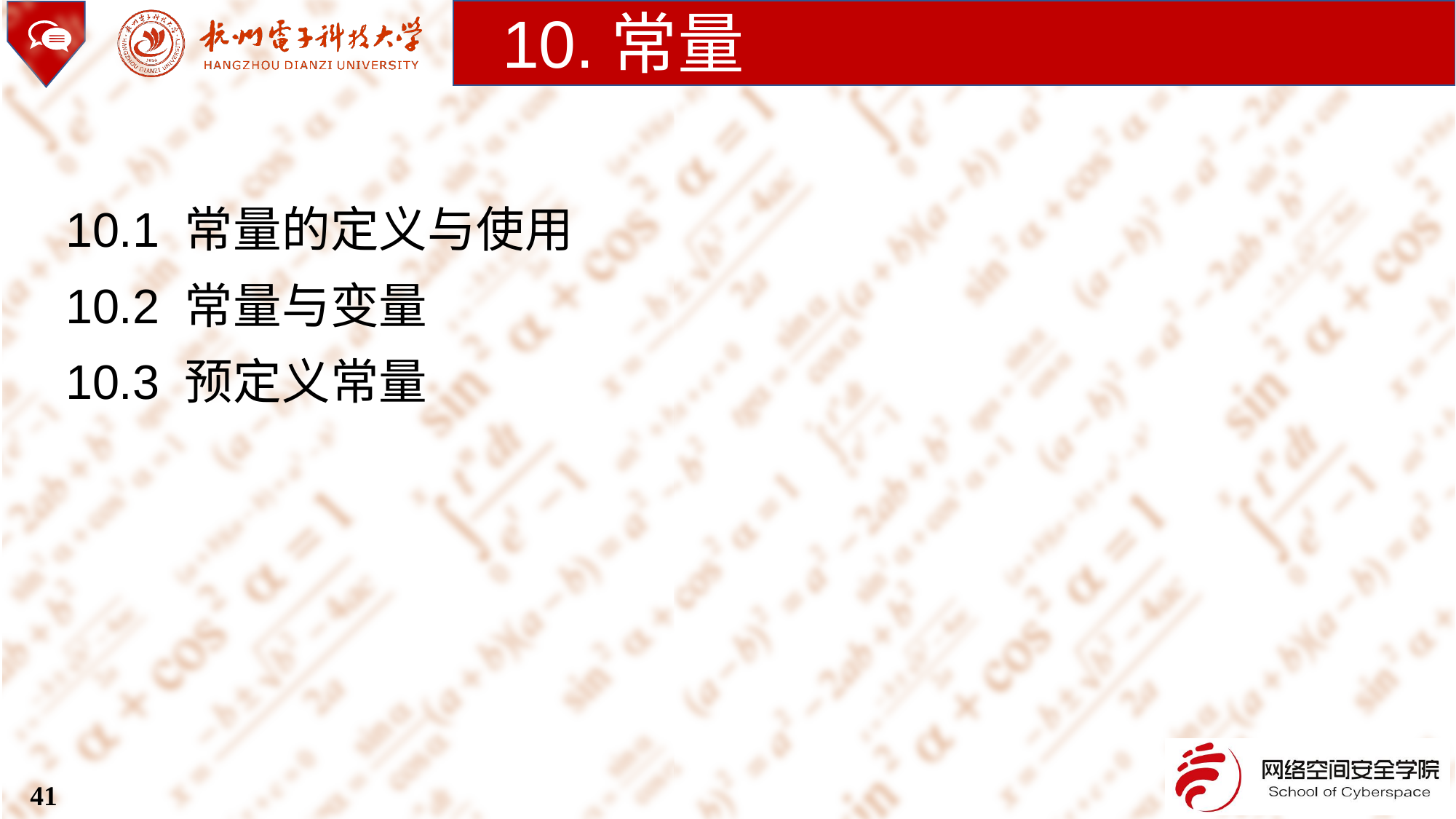

10.常量
10.1 常量的定义与使用
10.2 常量与变量
10.3 预定义常量
41